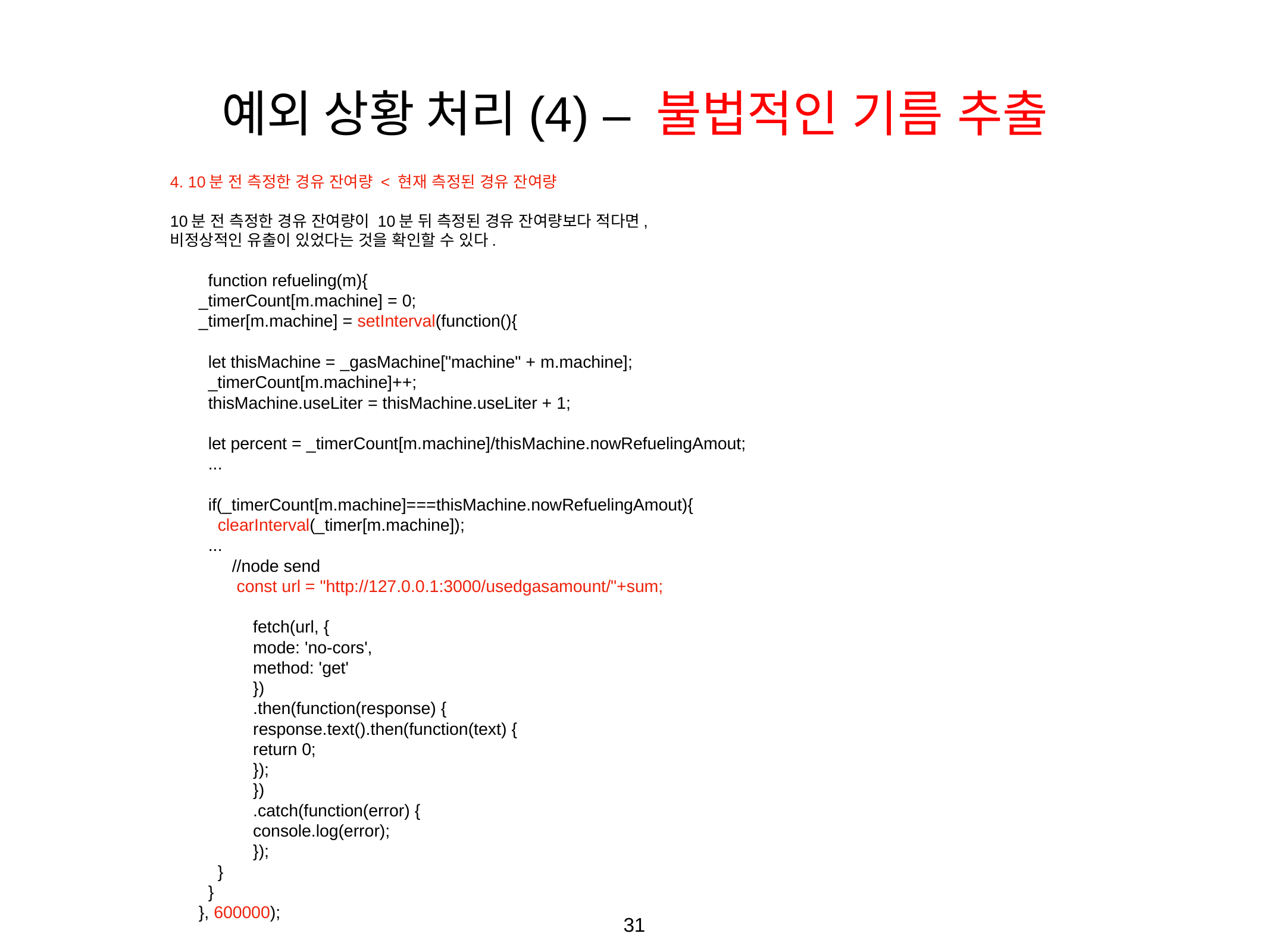

31
예외 상황 처리(4) – 불법적인 기름 추출
4. 10분 전 측정한 경유 잔여량 < 현재 측정된 경유 잔여량

10분 전 측정한 경유 잔여량이 10분 뒤 측정된 경유 잔여량보다 적다면,
비정상적인 유출이 있었다는 것을 확인할 수 있다.
        function refueling(m){
      _timerCount[m.machine] = 0;
      _timer[m.machine] = setInterval(function(){

        let thisMachine = _gasMachine["machine" + m.machine];
        _timerCount[m.machine]++;
        thisMachine.useLiter = thisMachine.useLiter + 1;

        let percent = _timerCount[m.machine]/thisMachine.nowRefuelingAmout;
        ...

        if(_timerCount[m.machine]===thisMachine.nowRefuelingAmout){
          clearInterval(_timer[m.machine]);
        ...
             //node send
              const url = "http://127.0.0.1:3000/usedgasamount/"+sum;

        		fetch(url, {
        			mode: 'no-cors',
        			method: 'get'
        		})
        		.then(function(response) {
        			response.text().then(function(text) {
        				return 0;
        			});
        		})
        		.catch(function(error) {
        			console.log(error);
        		});
          }
        }
      }, 600000);